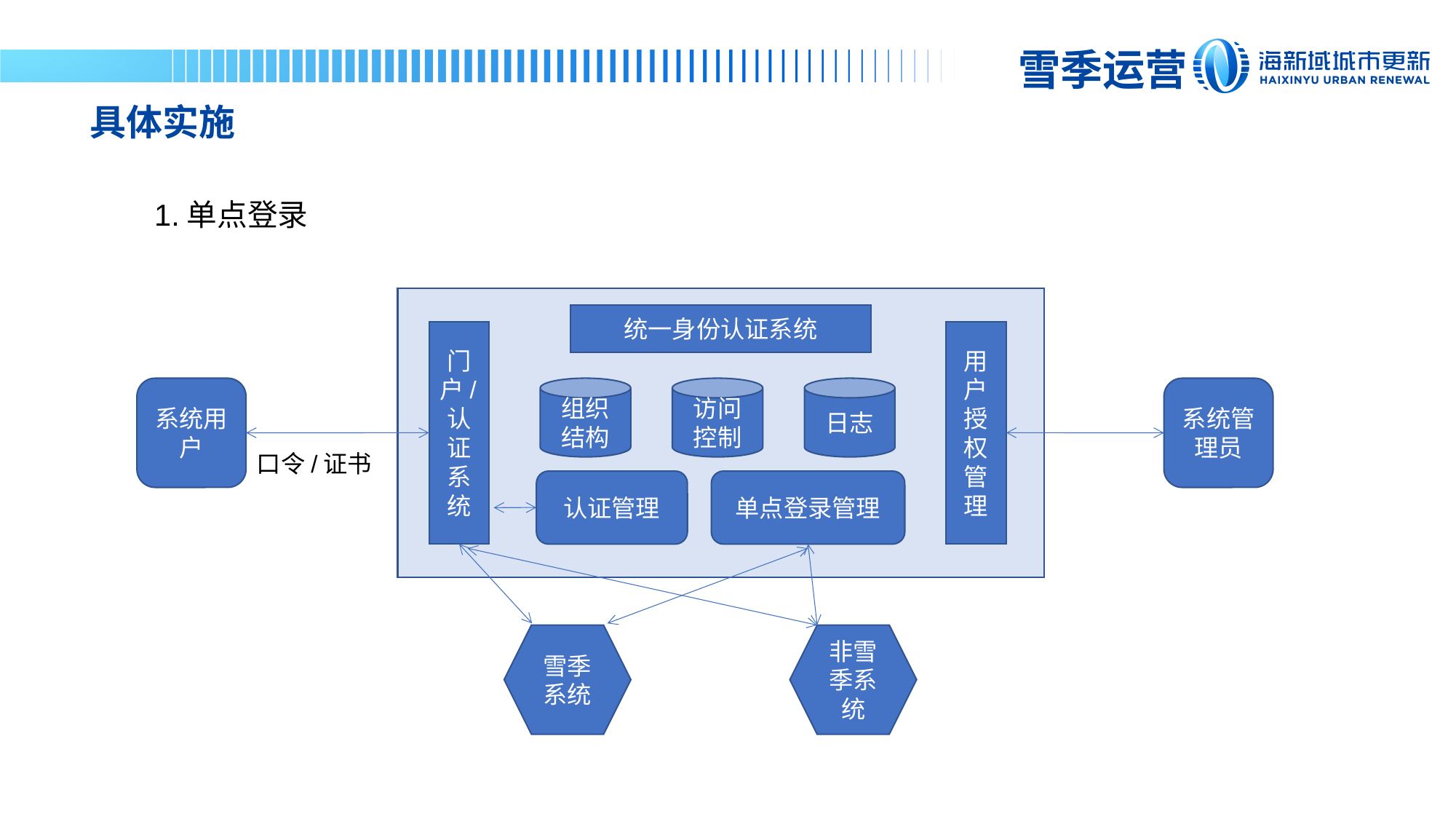

雪季运营
具体实施
1.单点登录

统一身份认证系统
门户/认证系统
用户授权管理
组织结构
访问控制
日志
系统用户
系统管理员
口令/证书
认证管理
单点登录管理
雪季系统
非雪季系统